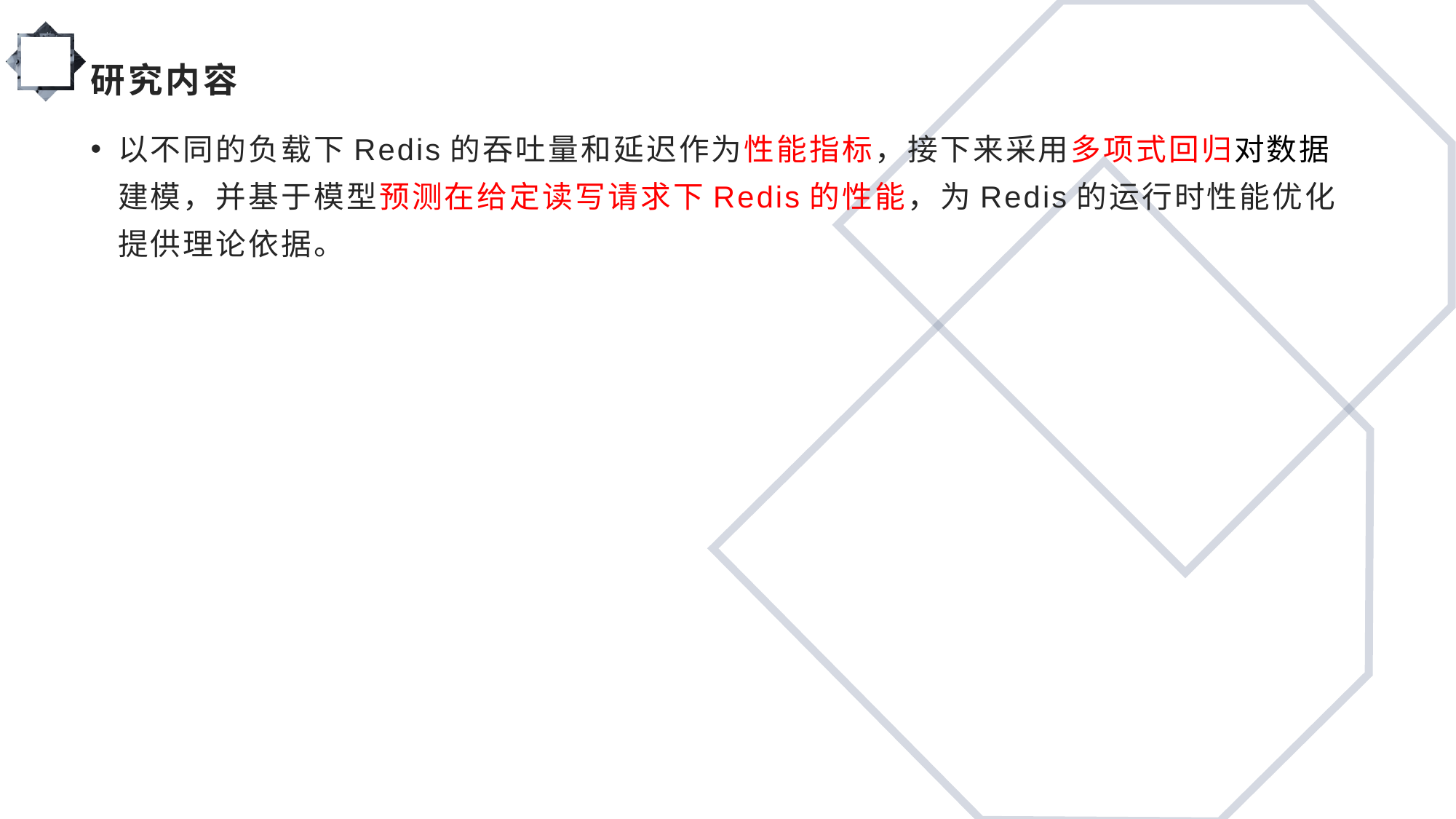

# 研究内容
以不同的负载下Redis的吞吐量和延迟作为性能指标，接下来采用多项式回归对数据建模，并基于模型预测在给定读写请求下Redis的性能，为Redis的运行时性能优化提供理论依据。